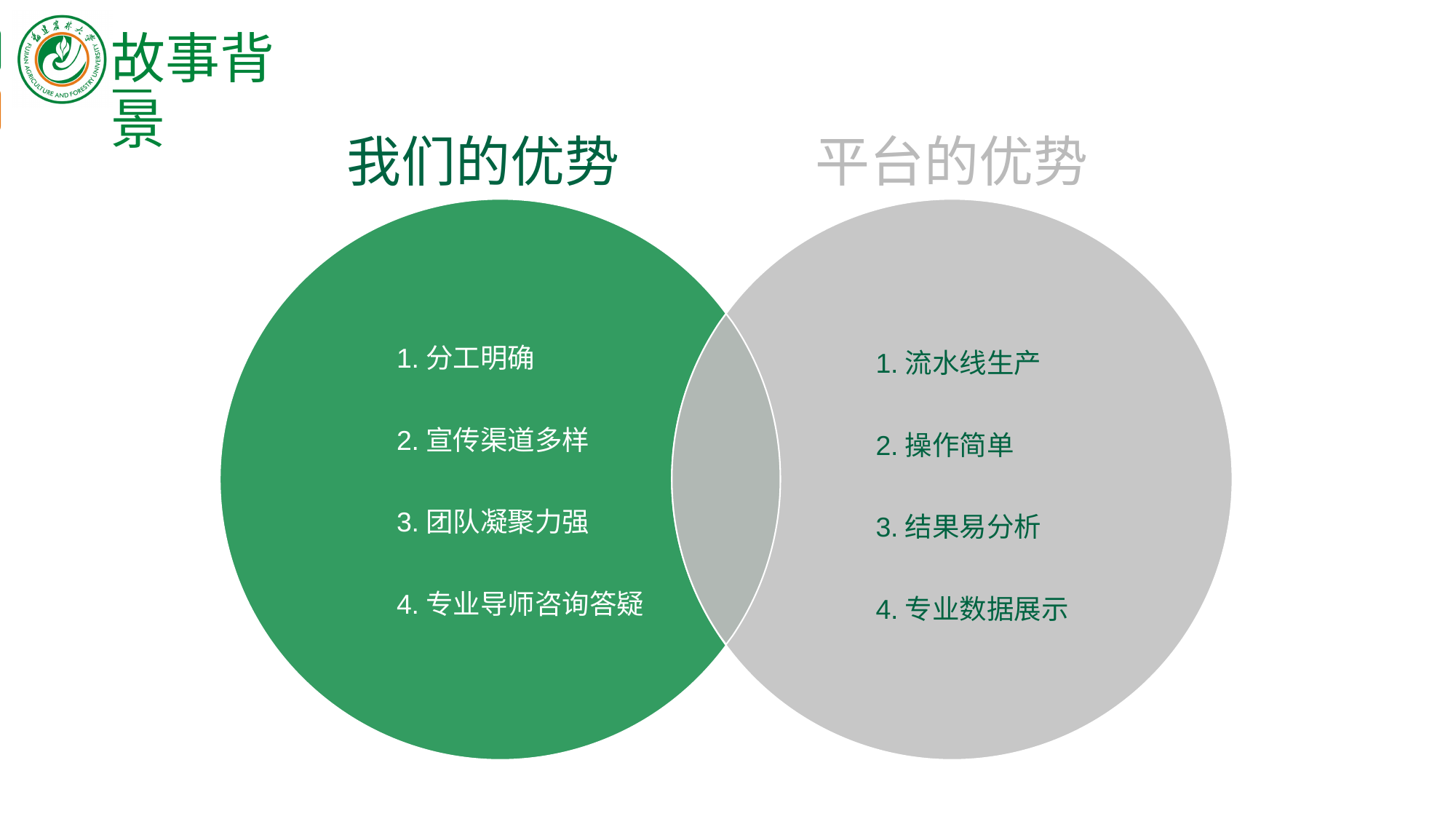

故事背景
我们的优势
平台的优势

1.分工明确
2.宣传渠道多样
3.团队凝聚力强
4.专业导师咨询答疑
1.流水线生产
2.操作简单
3.结果易分析
4.专业数据展示